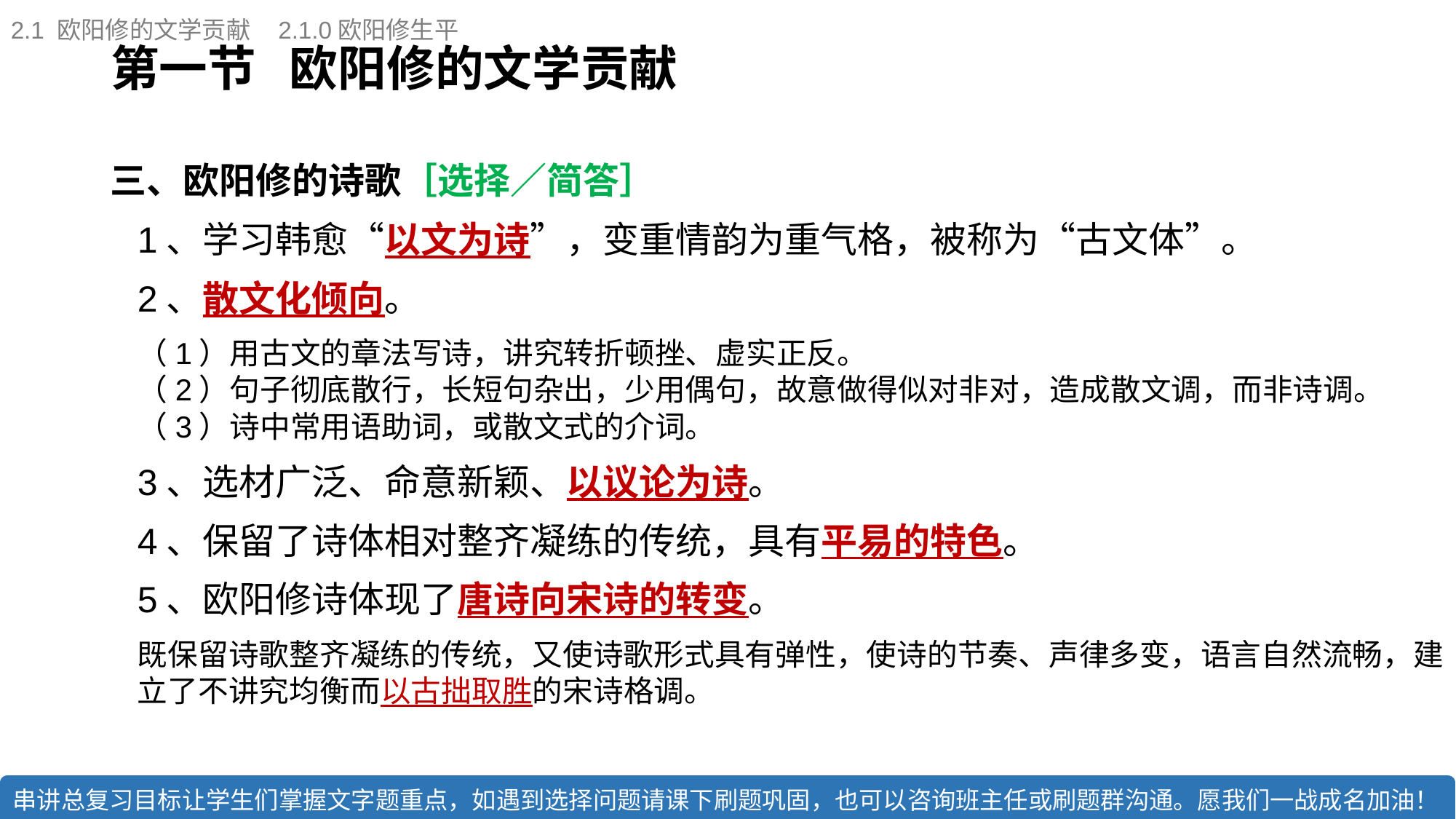

2.1 欧阳修的文学贡献    2.1.0欧阳修生平
# 第一节   欧阳修的文学贡献
三、欧阳修的诗歌［选择／简答］
1、学习韩愈“以文为诗”，变重情韵为重气格，被称为“古文体”。
2、散文化倾向。
（1）用古文的章法写诗，讲究转折顿挫、虚实正反。
（2）句子彻底散行，长短句杂出，少用偶句，故意做得似对非对，造成散文调，而非诗调。
（3）诗中常用语助词，或散文式的介词。
3、选材广泛、命意新颖、以议论为诗。
4、保留了诗体相对整齐凝练的传统，具有平易的特色。
5、欧阳修诗体现了唐诗向宋诗的转变。
既保留诗歌整齐凝练的传统，又使诗歌形式具有弹性，使诗的节奏、声律多变，语言自然流畅，建立了不讲究均衡而以古拙取胜的宋诗格调。